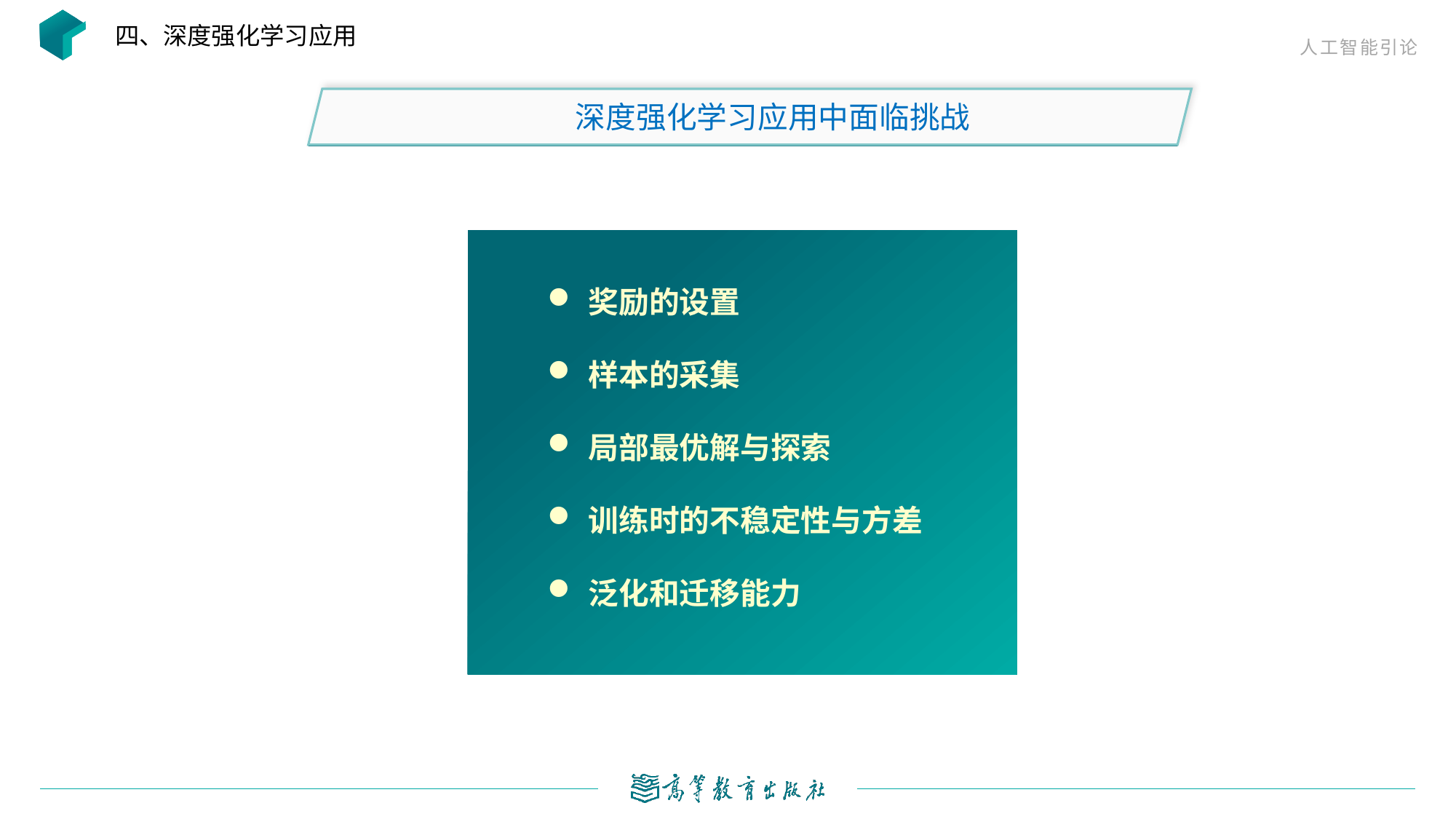

四、深度强化学习应用

深度强化学习应用中面临挑战

奖励的设置
样本的采集
局部最优解与探索
训练时的不稳定性与方差
泛化和迁移能力